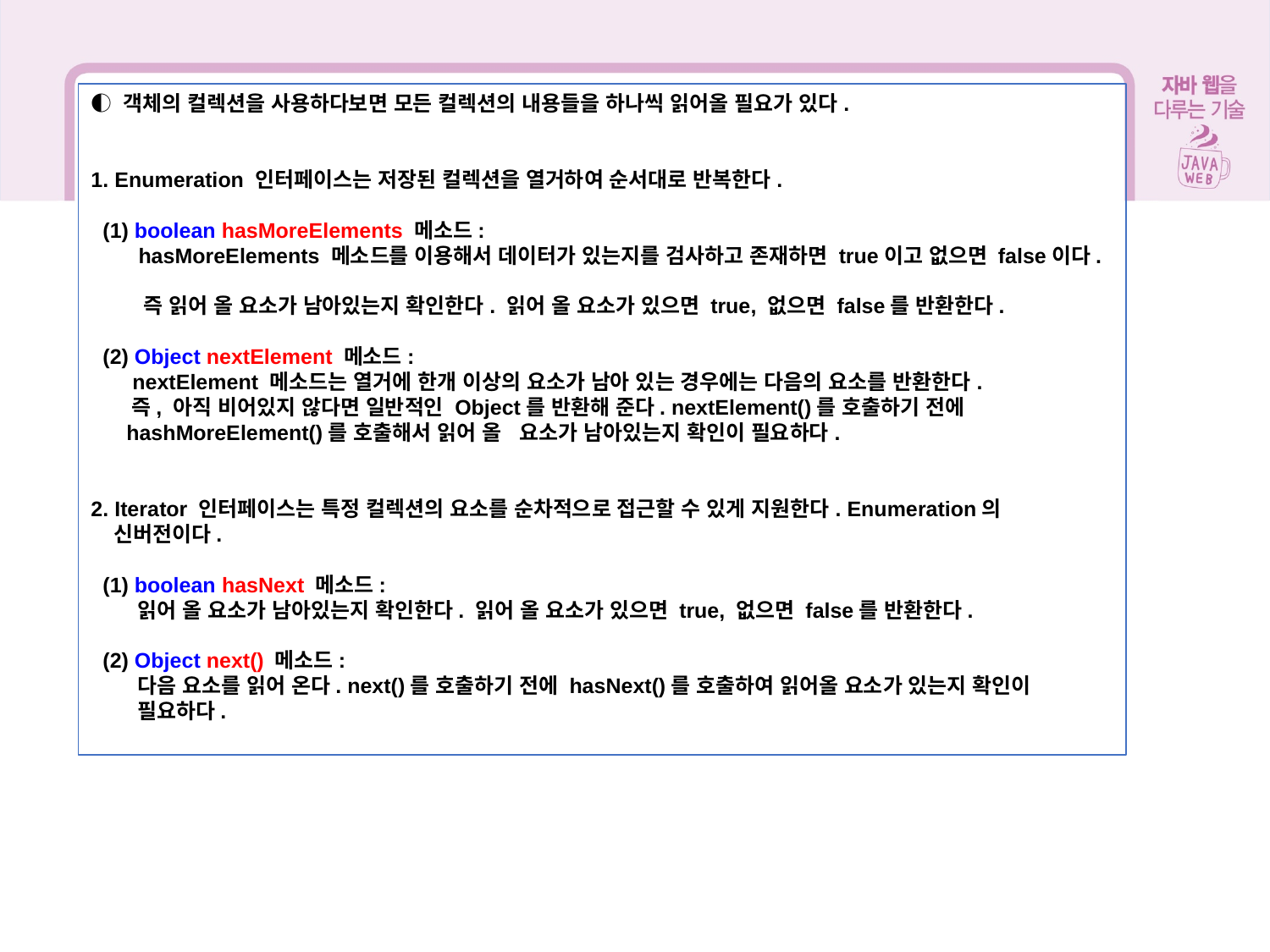

◐ 객체의 컬렉션을 사용하다보면 모든 컬렉션의 내용들을 하나씩 읽어올 필요가 있다.

1. Enumeration 인터페이스는 저장된 컬렉션을 열거하여 순서대로 반복한다.

  (1) boolean hasMoreElements 메소드:
        hasMoreElements 메소드를 이용해서 데이터가 있는지를 검사하고 존재하면 true이고 없으면 false이다.
        즉 읽어 올 요소가 남아있는지 확인한다. 읽어 올 요소가 있으면 true, 없으면 false를 반환한다.

  (2) Object nextElement 메소드:
       nextElement 메소드는 열거에 한개 이상의 요소가 남아 있는 경우에는 다음의 요소를 반환한다.
      즉, 아직 비어있지 않다면 일반적인 Object를 반환해 준다. nextElement()를 호출하기 전에
      hashMoreElement()를 호출해서 읽어 올   요소가 남아있는지 확인이 필요하다.

2. Iterator 인터페이스는 특정 컬렉션의 요소를 순차적으로 접근할 수 있게 지원한다. Enumeration의
   신버전이다.

  (1) boolean hasNext 메소드:
       읽어 올 요소가 남아있는지 확인한다. 읽어 올 요소가 있으면 true, 없으면 false를 반환한다.

  (2) Object next() 메소드:
       다음 요소를 읽어 온다. next()를 호출하기 전에 hasNext()를 호출하여 읽어올 요소가 있는지 확인이
       필요하다.